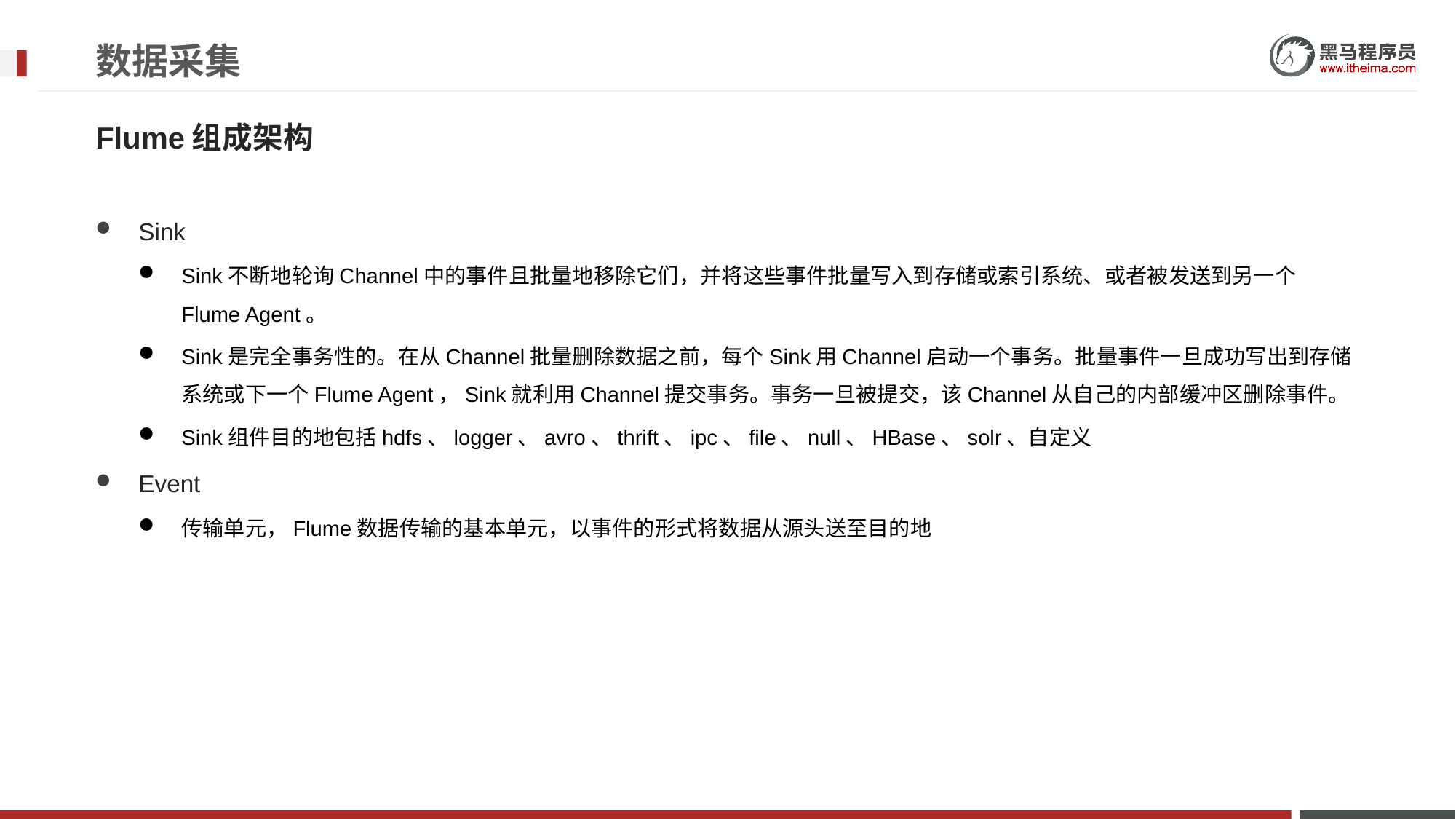

# 数据采集
Flume组成架构
Sink
Sink不断地轮询Channel中的事件且批量地移除它们，并将这些事件批量写入到存储或索引系统、或者被发送到另一个Flume Agent。
Sink是完全事务性的。在从Channel批量删除数据之前，每个Sink用Channel启动一个事务。批量事件一旦成功写出到存储系统或下一个Flume Agent，Sink就利用Channel提交事务。事务一旦被提交，该Channel从自己的内部缓冲区删除事件。
Sink组件目的地包括hdfs、logger、avro、thrift、ipc、file、null、HBase、solr、自定义
Event
传输单元，Flume数据传输的基本单元，以事件的形式将数据从源头送至目的地